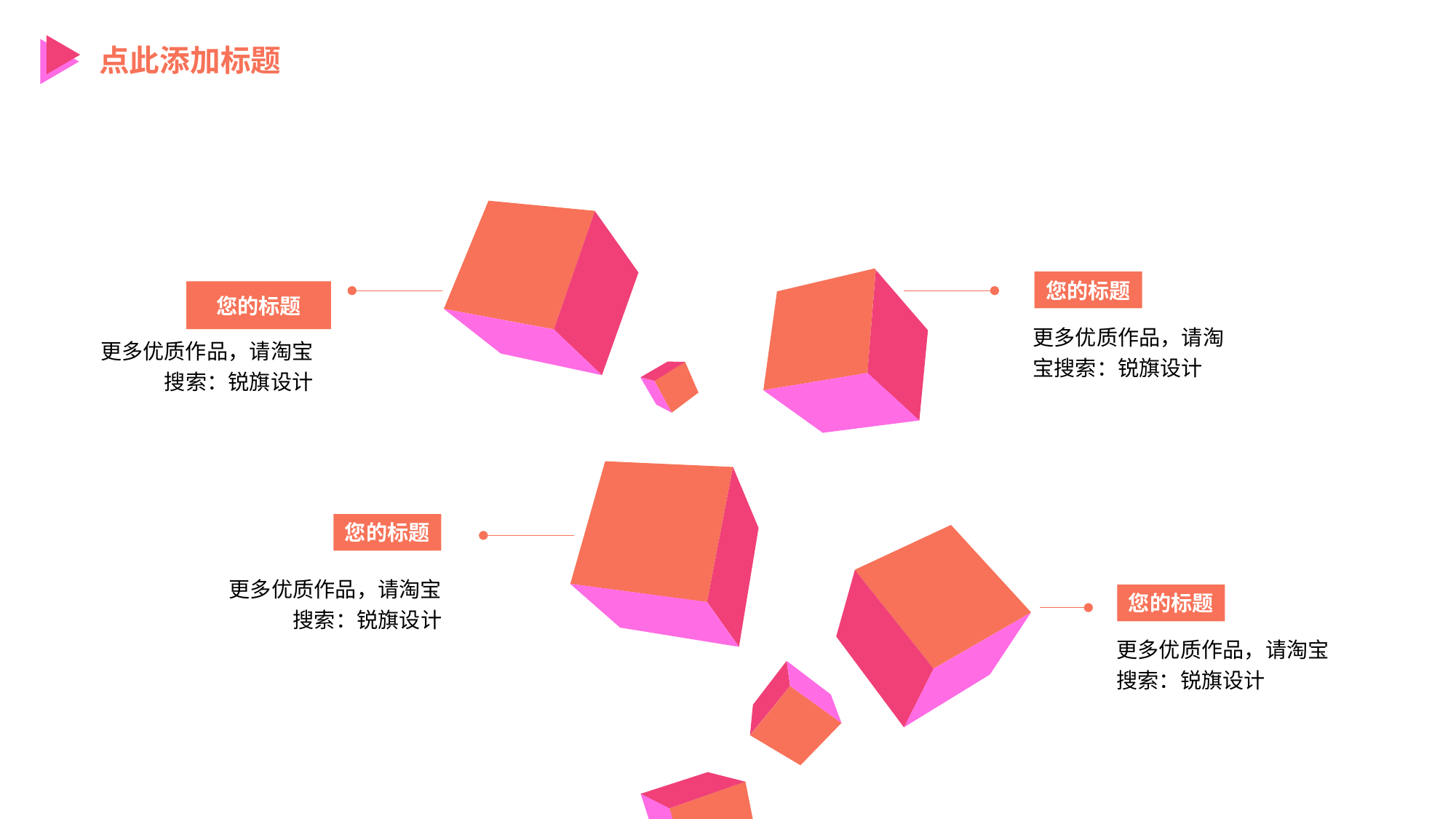

点此添加标题

您的标题

您的标题

更多优质作品，请淘宝搜索：锐旗设计
更多优质作品，请淘宝搜索：锐旗设计

您的标题

更多优质作品，请淘宝搜索：锐旗设计
您的标题

更多优质作品，请淘宝搜索：锐旗设计